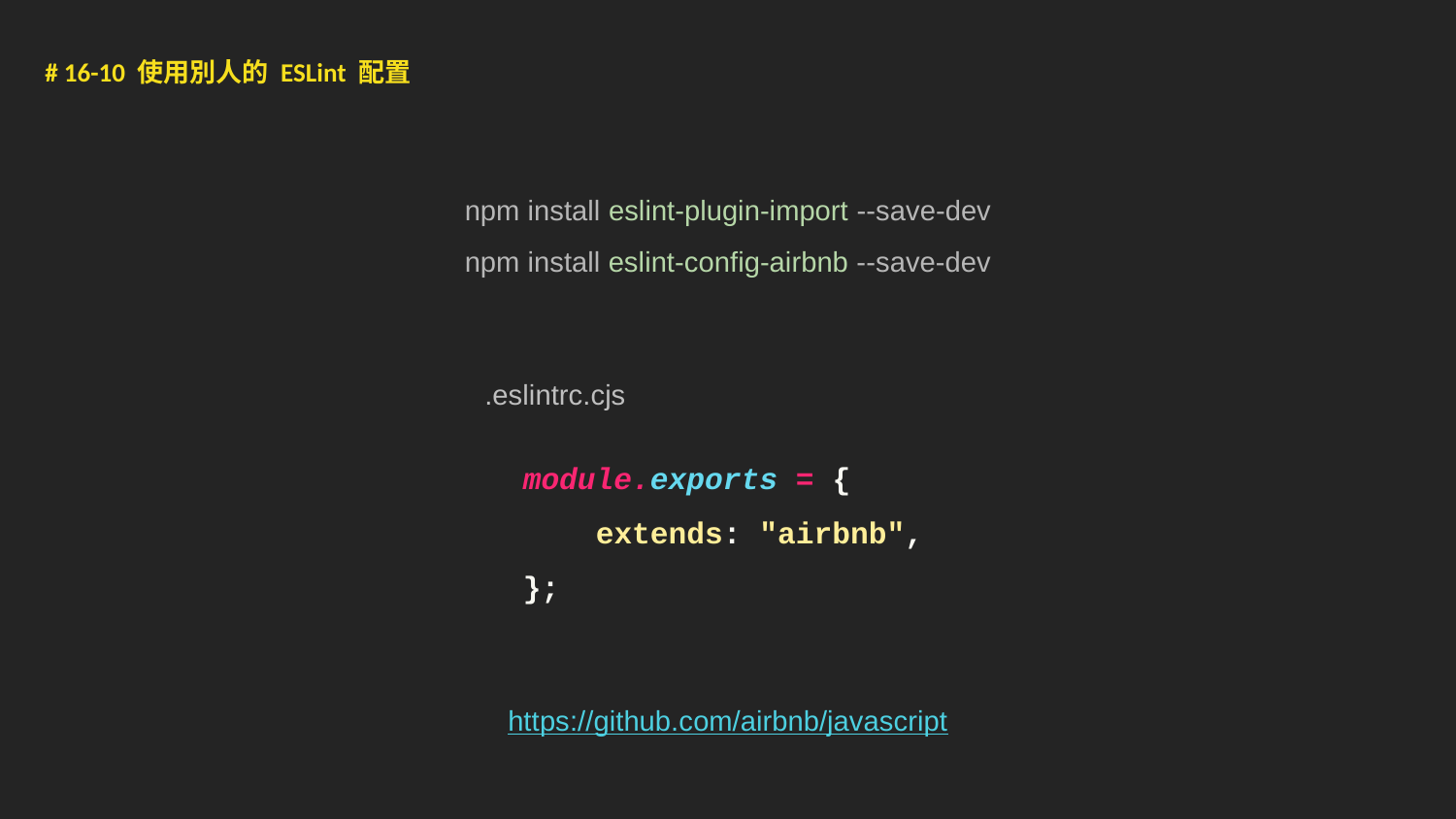

# 16-10 使用別人的 ESLint 配置
npm install eslint-plugin-import --save-dev
npm install eslint-config-airbnb --save-dev
.eslintrc.cjs
module.exports = {
    extends: "airbnb",
};
https://github.com/airbnb/javascript